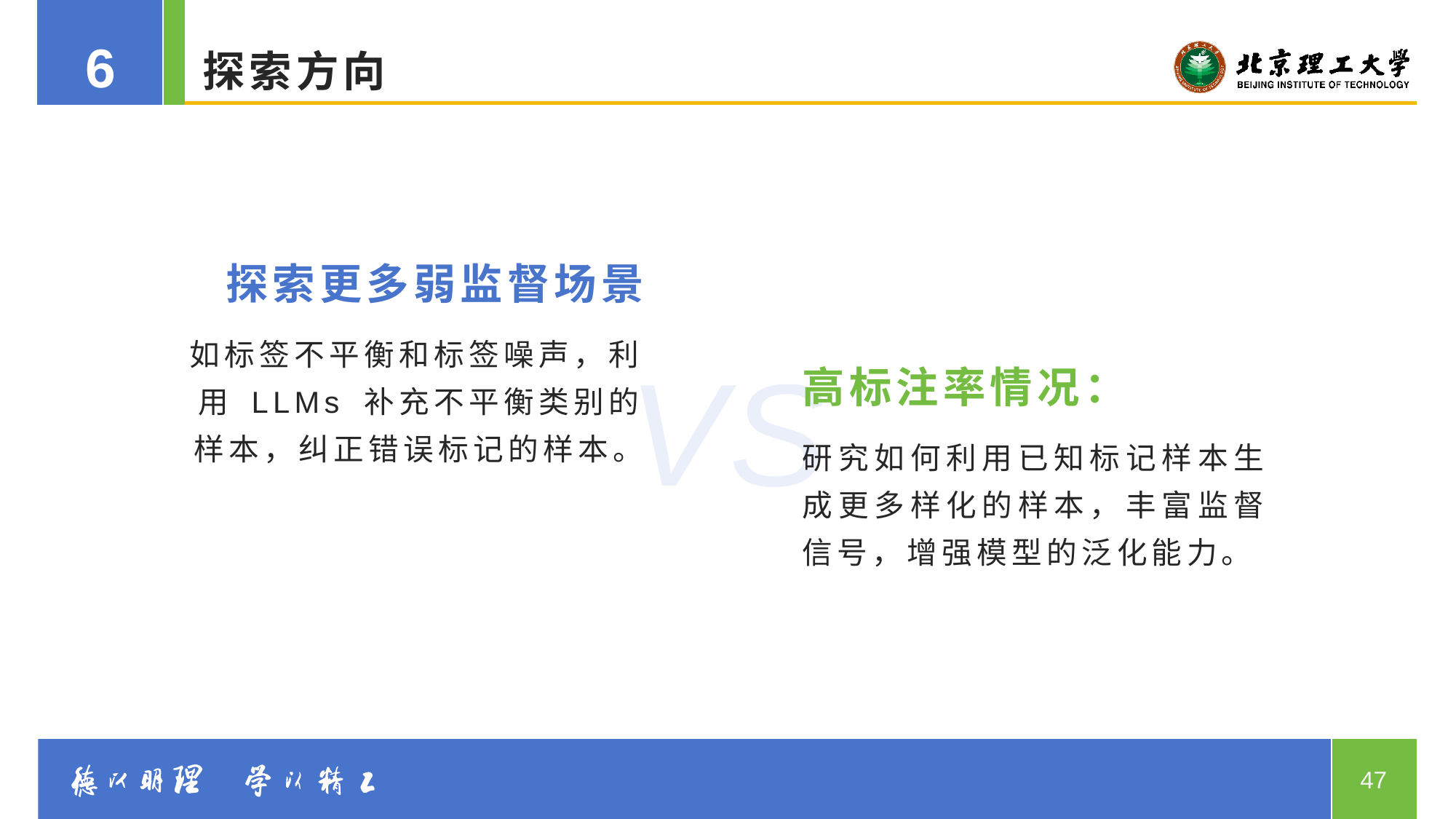

6
# 探索方向

探索更多弱监督场景

VS
如标签不平衡和标签噪声，利用 LLMs 补充不平衡类别的样本，纠正错误标记的样本。
高标注率情况：
研究如何利用已知标记样本生成更多样化的样本，丰富监督信号，增强模型的泛化能力。